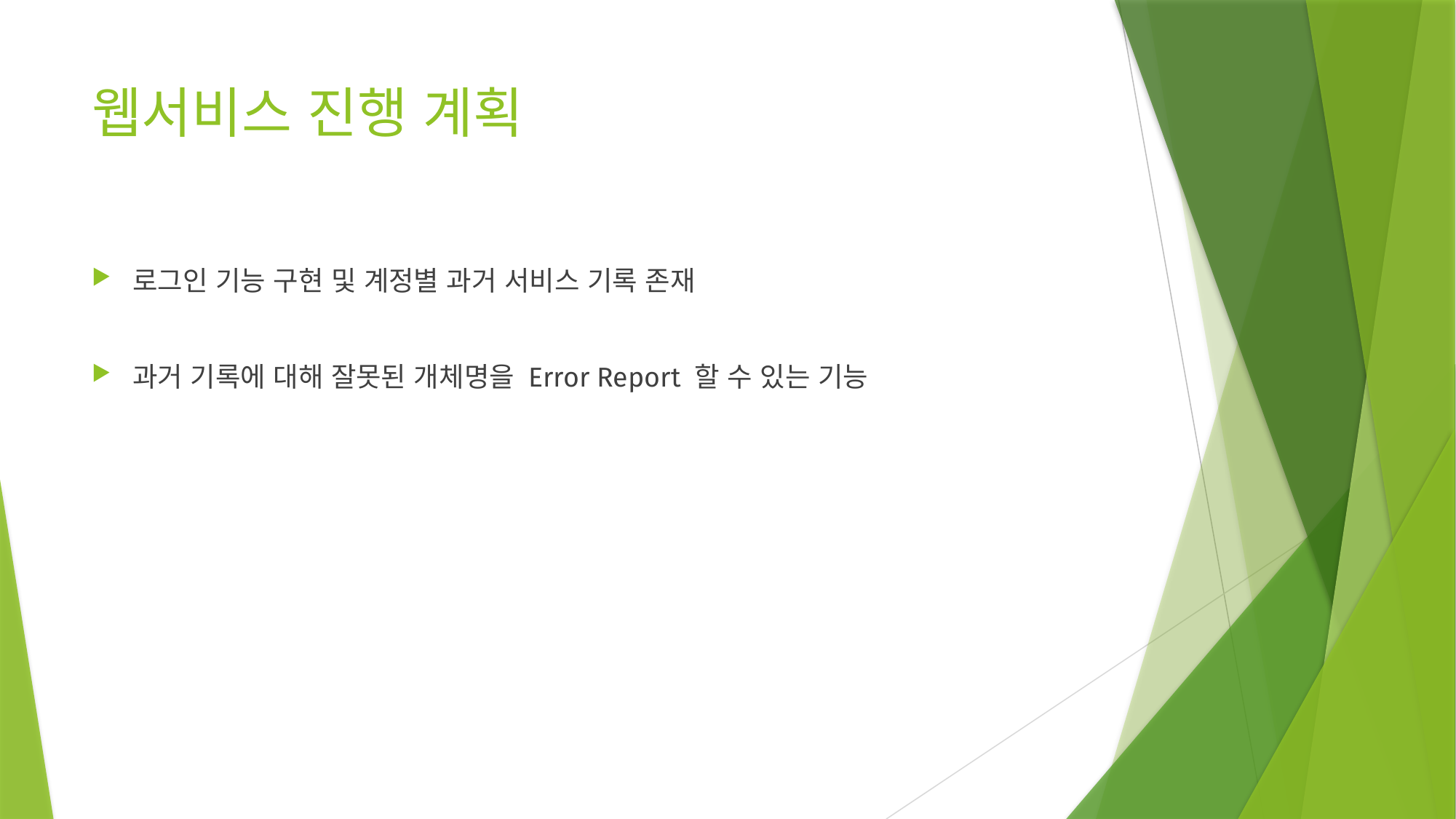

# 웹서비스 진행 계획
로그인 기능 구현 및 계정별 과거 서비스 기록 존재

과거 기록에 대해 잘못된 개체명을 Error Report 할 수 있는 기능